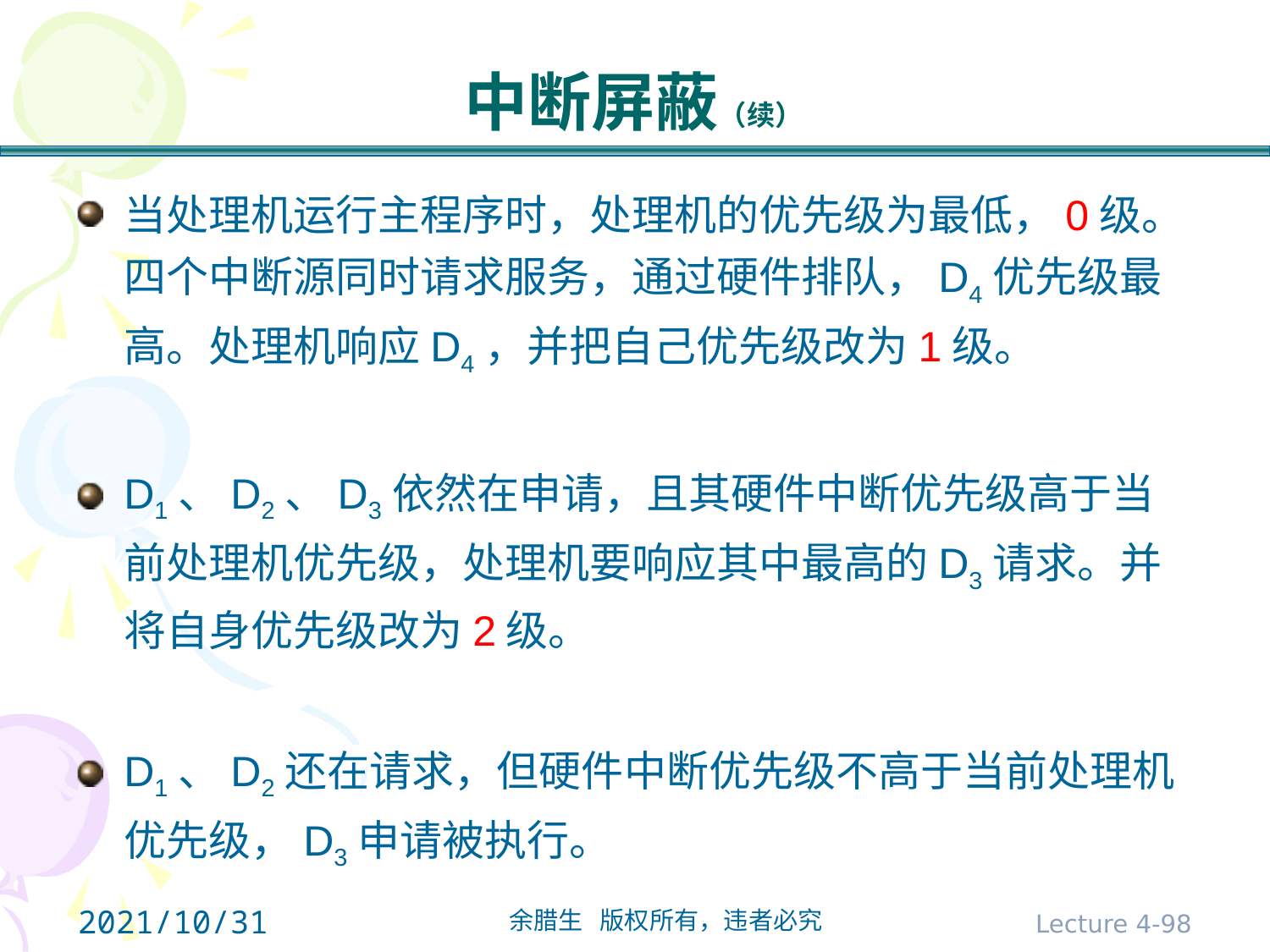

# 中断屏蔽（续）
当处理机运行主程序时，处理机的优先级为最低，0级。四个中断源同时请求服务，通过硬件排队，D4优先级最高。处理机响应D4，并把自己优先级改为1级。

D1、D2、D3依然在申请，且其硬件中断优先级高于当前处理机优先级，处理机要响应其中最高的D3请求。并将自身优先级改为2级。

D1、D2还在请求，但硬件中断优先级不高于当前处理机优先级，D3申请被执行。
2021/10/31
Lecture 4-98